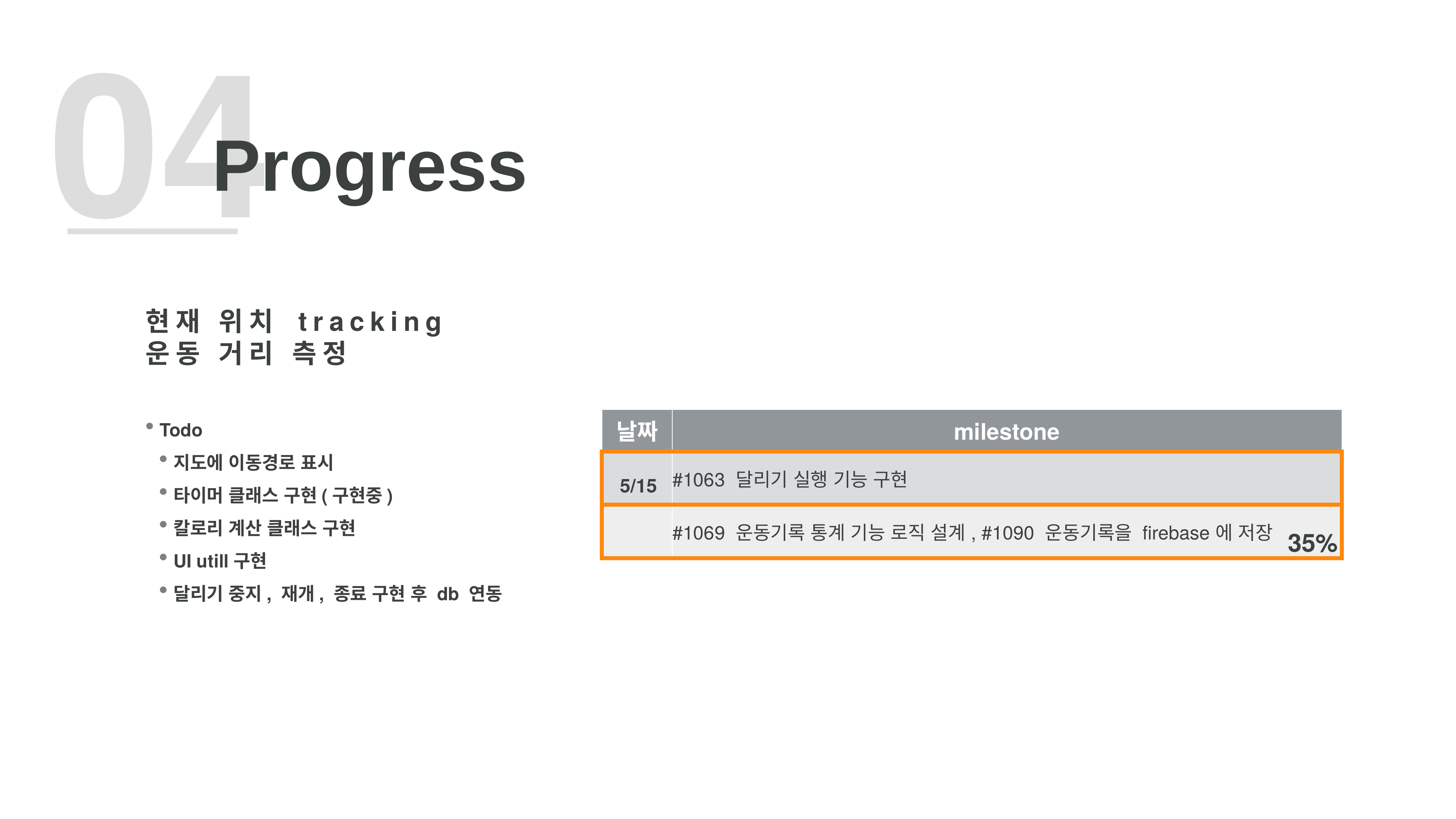

04
Progress

현재 위치 tracking
운동 거리 측정

Todo
지도에 이동경로 표시
타이머 클래스 구현(구현중)
칼로리 계산 클래스 구현
UI utill구현
달리기 중지, 재개, 종료 구현 후 db 연동

| 날짜 | milestone |
| --- | --- |
| 5/15 | #1063 달리기 실행 기능 구현 |
|  | #1069 운동기록 통계 기능 로직 설계, #1090 운동기록을 firebase에 저장 |
35%